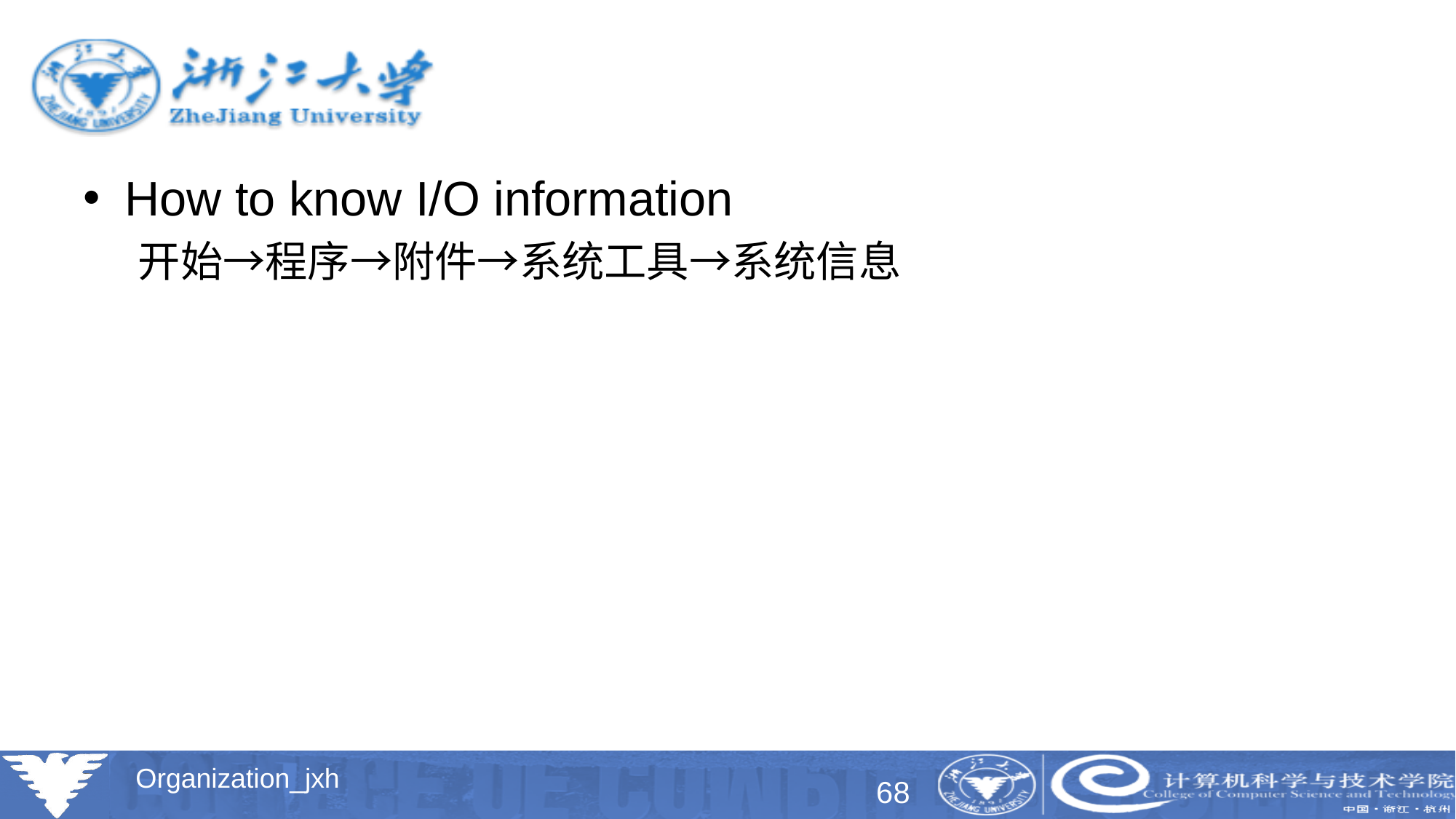

#
How to know I/O information
开始→程序→附件→系统工具→系统信息